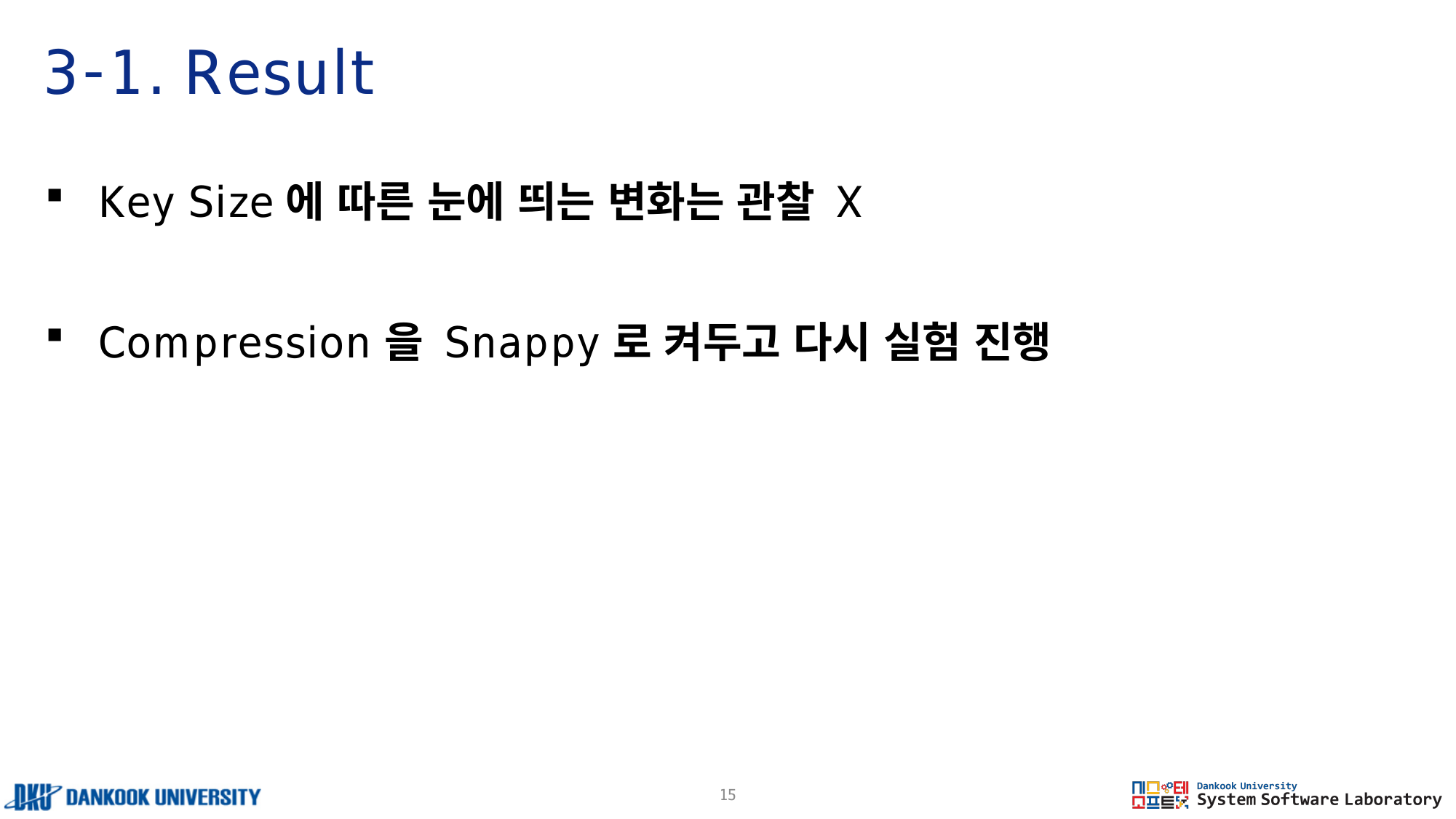

# 3-1. Result
Key Size에 따른 눈에 띄는 변화는 관찰 X

Compression을 Snappy로 켜두고 다시 실험 진행

15